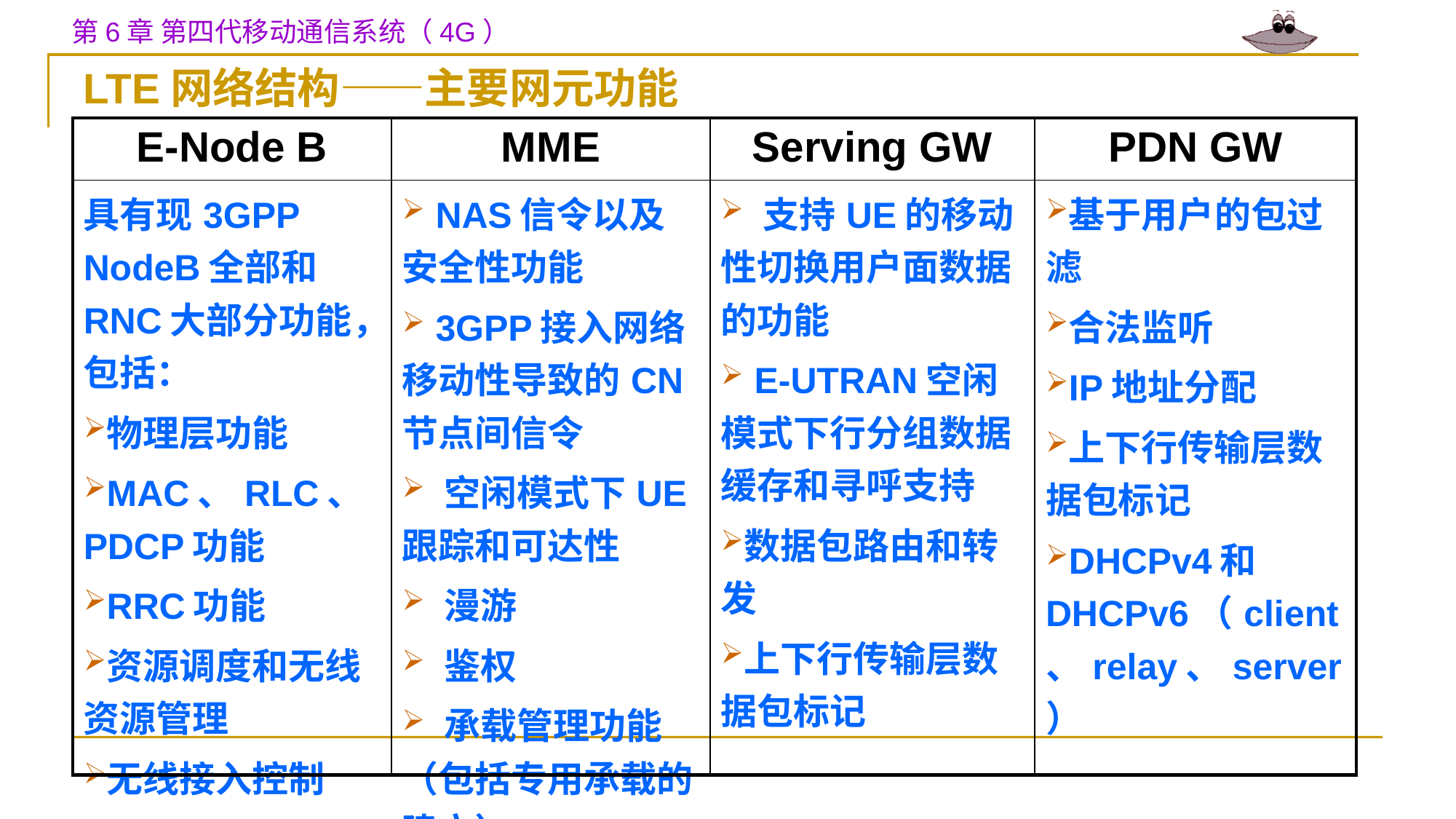

LTE网络结构——主要网元功能
| E-Node B | MME | Serving GW | PDN GW |
| --- | --- | --- | --- |
| 具有现3GPP NodeB全部和RNC大部分功能，包括： 物理层功能 MAC、RLC、PDCP功能 RRC功能 资源调度和无线资源管理 无线接入控制 移动性管理 | NAS信令以及安全性功能 3GPP接入网络移动性导致的CN节点间信令 空闲模式下UE跟踪和可达性 漫游 鉴权 承载管理功能（包括专用承载的建立） | 支持UE的移动性切换用户面数据的功能 E-UTRAN空闲模式下行分组数据缓存和寻呼支持 数据包路由和转发 上下行传输层数据包标记 | 基于用户的包过滤 合法监听 IP地址分配 上下行传输层数据包标记 DHCPv4和DHCPv6（client、relay、server） |